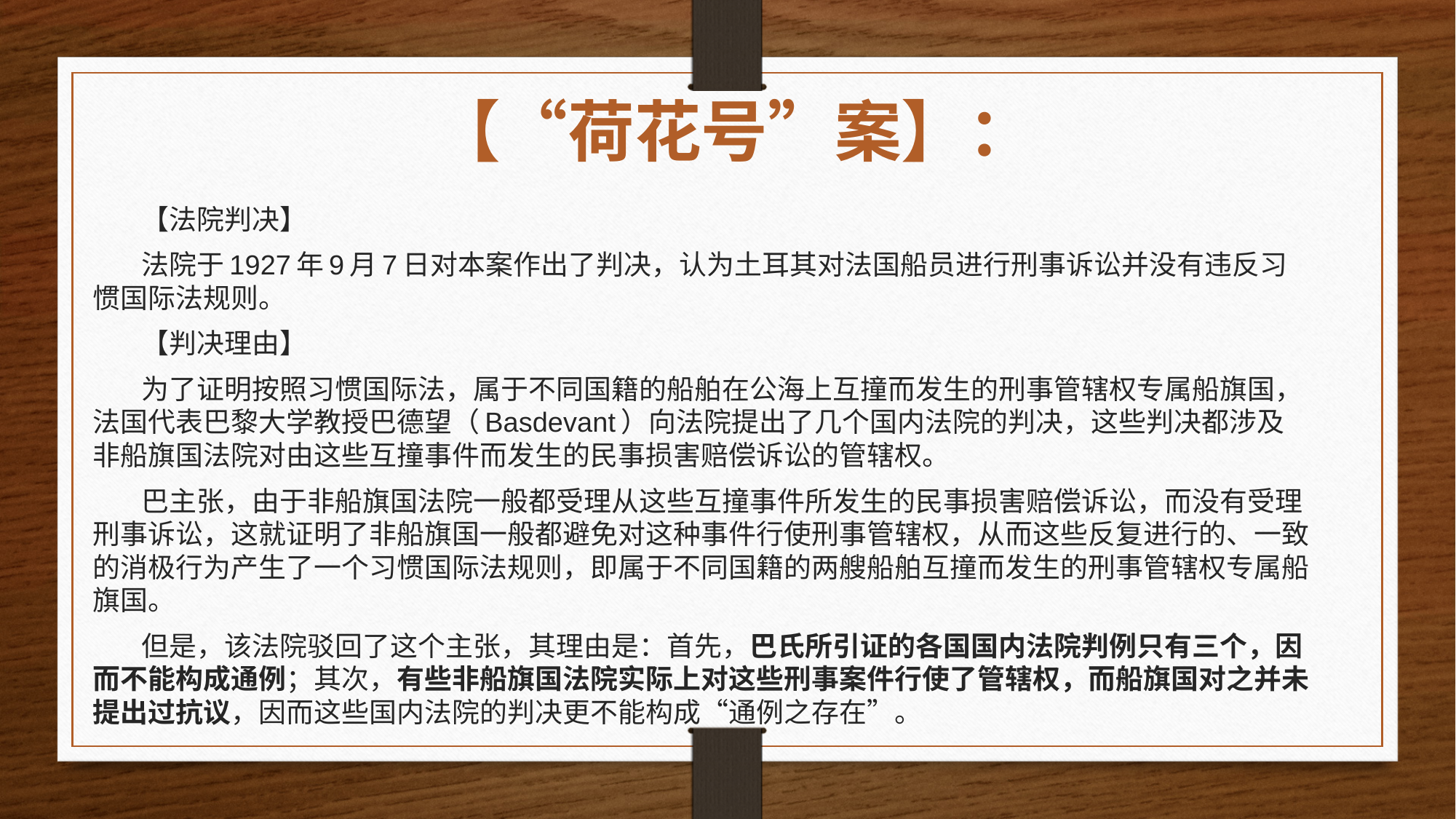

# 【“荷花号”案】：
【法院判决】
法院于1927年9月7日对本案作出了判决，认为土耳其对法国船员进行刑事诉讼并没有违反习惯国际法规则。
【判决理由】
为了证明按照习惯国际法，属于不同国籍的船舶在公海上互撞而发生的刑事管辖权专属船旗国，法国代表巴黎大学教授巴德望（Basdevant）向法院提出了几个国内法院的判决，这些判决都涉及非船旗国法院对由这些互撞事件而发生的民事损害赔偿诉讼的管辖权。
巴主张，由于非船旗国法院一般都受理从这些互撞事件所发生的民事损害赔偿诉讼，而没有受理刑事诉讼，这就证明了非船旗国一般都避免对这种事件行使刑事管辖权，从而这些反复进行的、一致的消极行为产生了一个习惯国际法规则，即属于不同国籍的两艘船舶互撞而发生的刑事管辖权专属船旗国。
但是，该法院驳回了这个主张，其理由是：首先，巴氏所引证的各国国内法院判例只有三个，因而不能构成通例；其次，有些非船旗国法院实际上对这些刑事案件行使了管辖权，而船旗国对之并未提出过抗议，因而这些国内法院的判决更不能构成“通例之存在”。